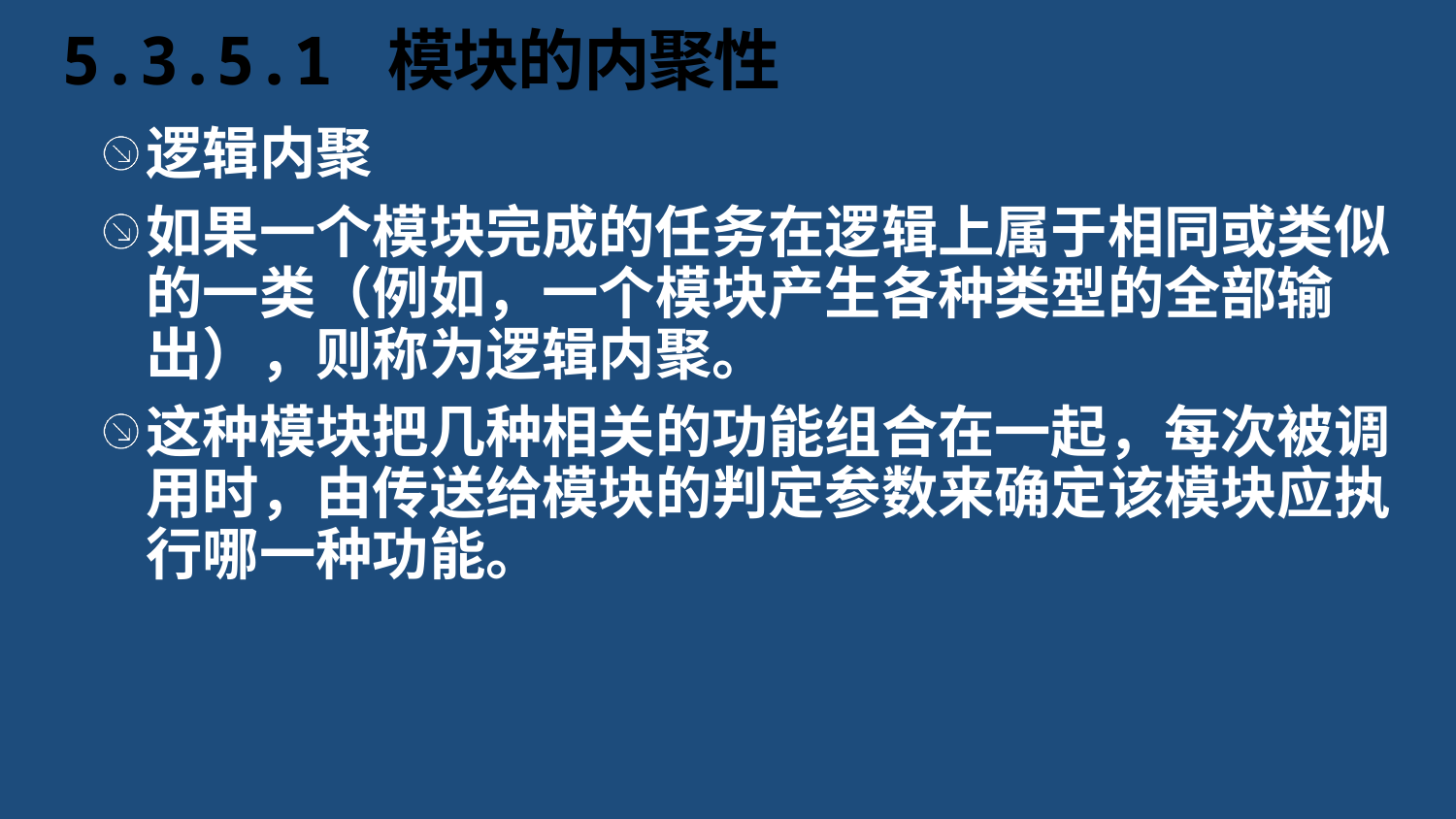

# 5.3.5.1 模块的内聚性
逻辑内聚
如果一个模块完成的任务在逻辑上属于相同或类似的一类（例如，一个模块产生各种类型的全部输出），则称为逻辑内聚。
这种模块把几种相关的功能组合在一起，每次被调用时，由传送给模块的判定参数来确定该模块应执行哪一种功能。